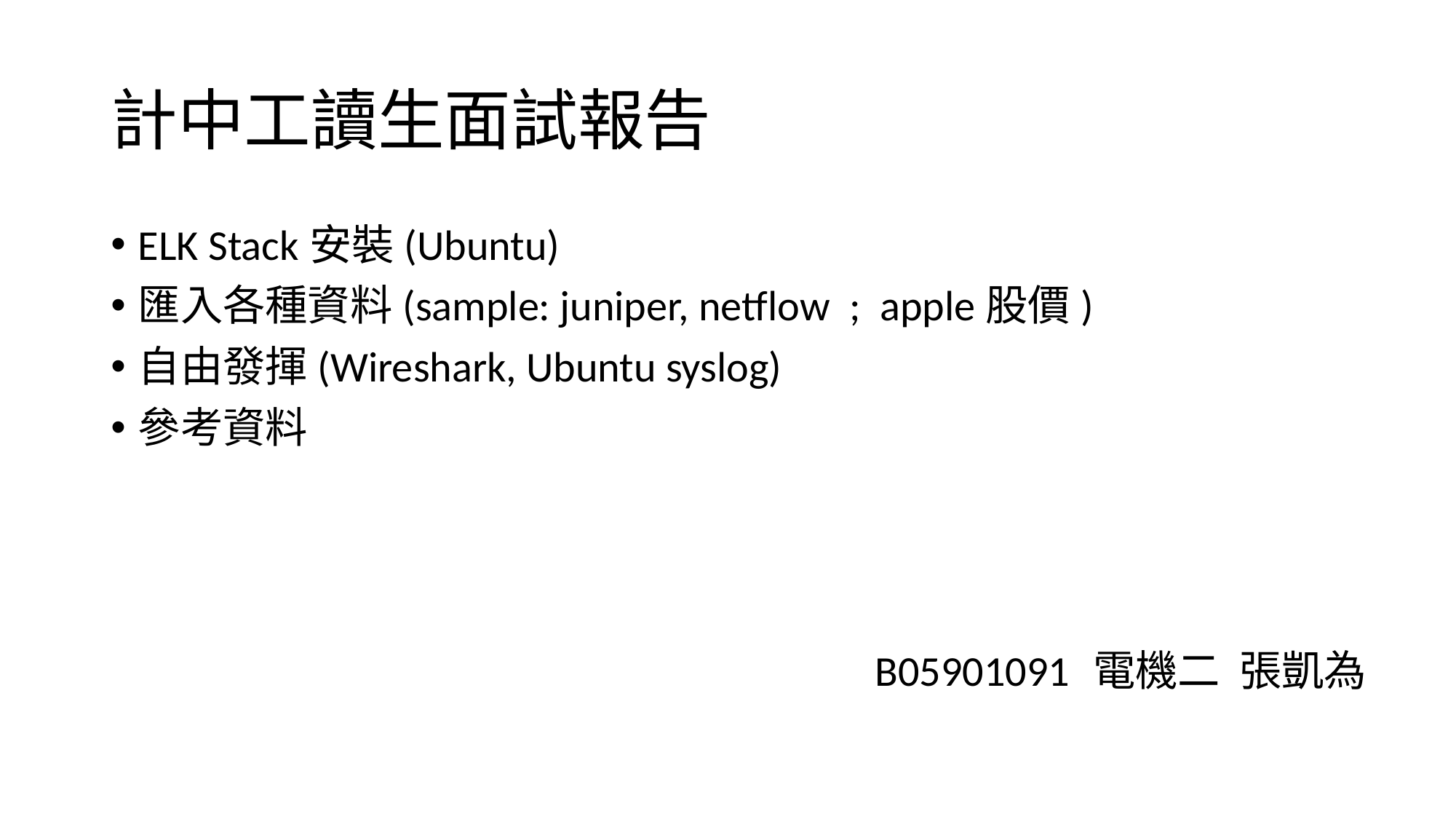

# 計中工讀生面試報告
ELK Stack安裝(Ubuntu)
匯入各種資料(sample: juniper, netflow  ;  apple股價)
自由發揮(Wireshark, Ubuntu syslog)
參考資料

							B05901091	電機二  張凱為